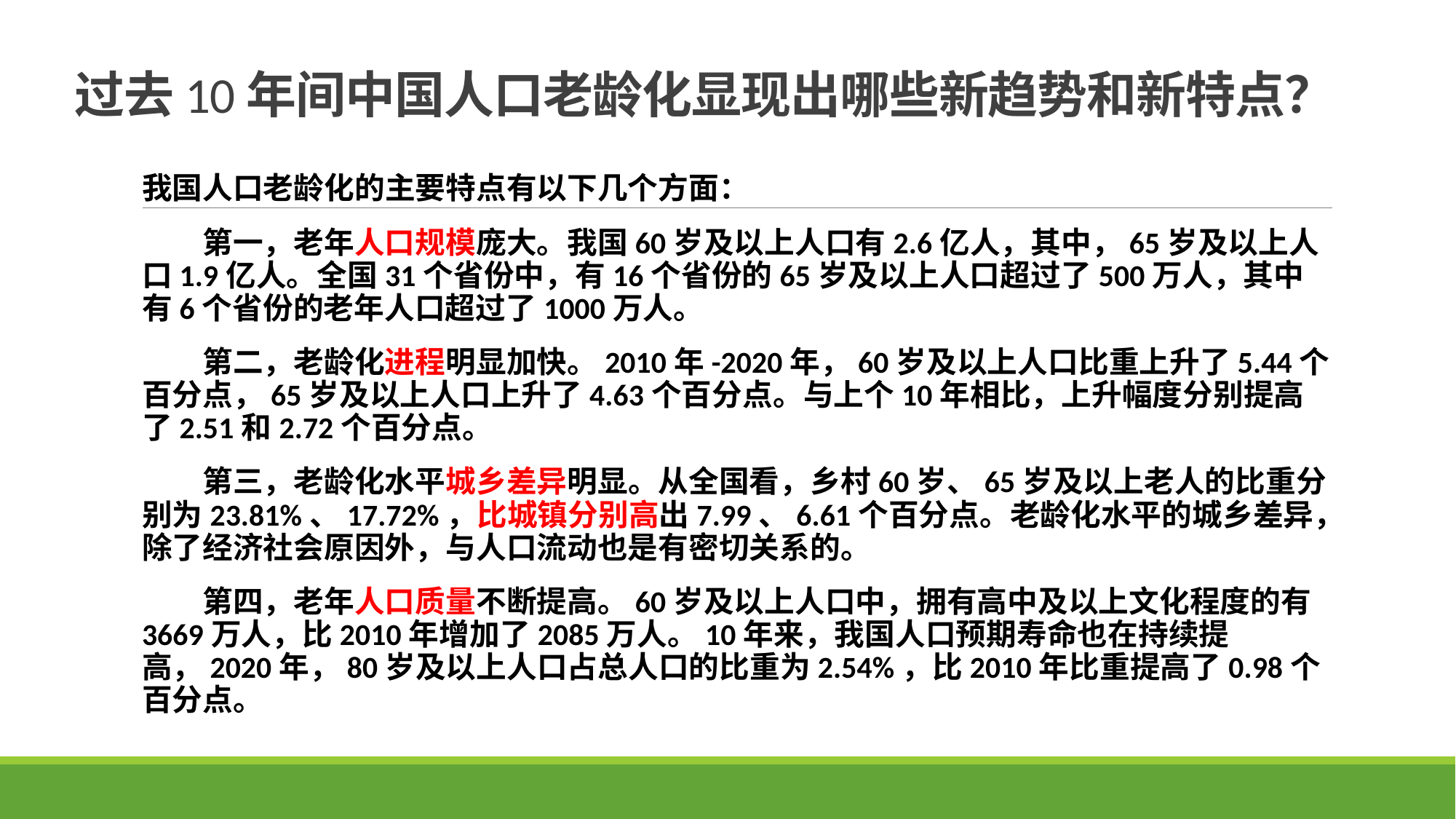

# 过去10年间中国人口老龄化显现出哪些新趋势和新特点？
我国人口老龄化的主要特点有以下几个方面：
　　第一，老年人口规模庞大。我国60岁及以上人口有2.6亿人，其中，65岁及以上人口1.9亿人。全国31个省份中，有16个省份的65岁及以上人口超过了500万人，其中有6个省份的老年人口超过了1000万人。
　　第二，老龄化进程明显加快。2010年-2020年，60岁及以上人口比重上升了5.44个百分点，65岁及以上人口上升了4.63个百分点。与上个10年相比，上升幅度分别提高了2.51和2.72个百分点。
　　第三，老龄化水平城乡差异明显。从全国看，乡村60岁、65岁及以上老人的比重分别为23.81%、17.72%，比城镇分别高出7.99、6.61个百分点。老龄化水平的城乡差异，除了经济社会原因外，与人口流动也是有密切关系的。
　　第四，老年人口质量不断提高。60岁及以上人口中，拥有高中及以上文化程度的有3669万人，比2010年增加了2085万人。10年来，我国人口预期寿命也在持续提高，2020年，80岁及以上人口占总人口的比重为2.54%，比2010年比重提高了0.98个百分点。